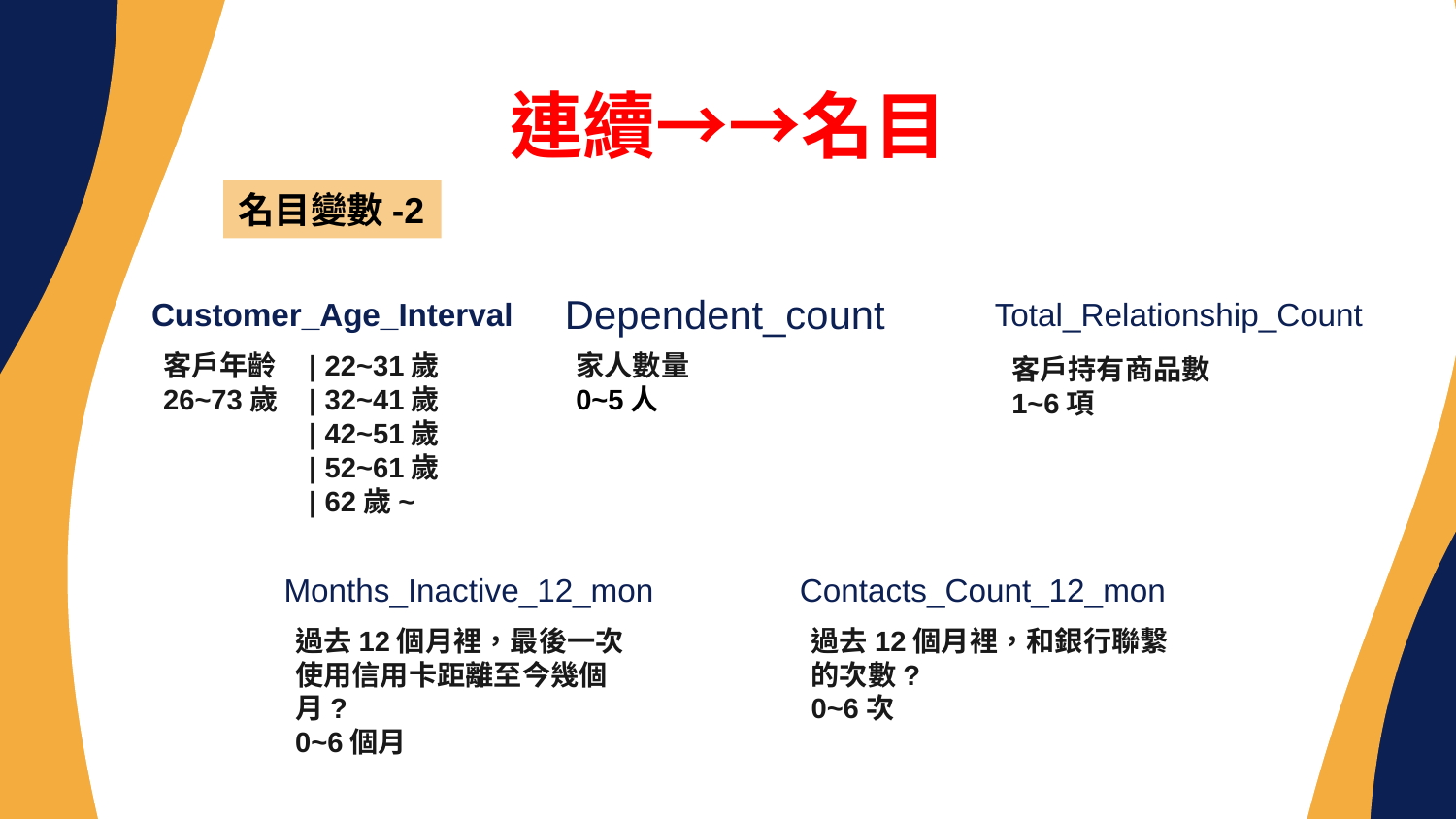

連續→→名目
名目變數-2
# Customer_Age_Interval
Dependent_count
Total_Relationship_Count
客戶年齡	| 22~31歲
26~73歲	| 32~41歲
	| 42~51歲
	| 52~61歲
	| 62歲~
家人數量
0~5人
客戶持有商品數
1~6項
Months_Inactive_12_mon
Contacts_Count_12_mon
過去12個月裡，最後一次使用信用卡距離至今幾個月?
0~6個月
過去12個月裡，和銀行聯繫的次數?
0~6次